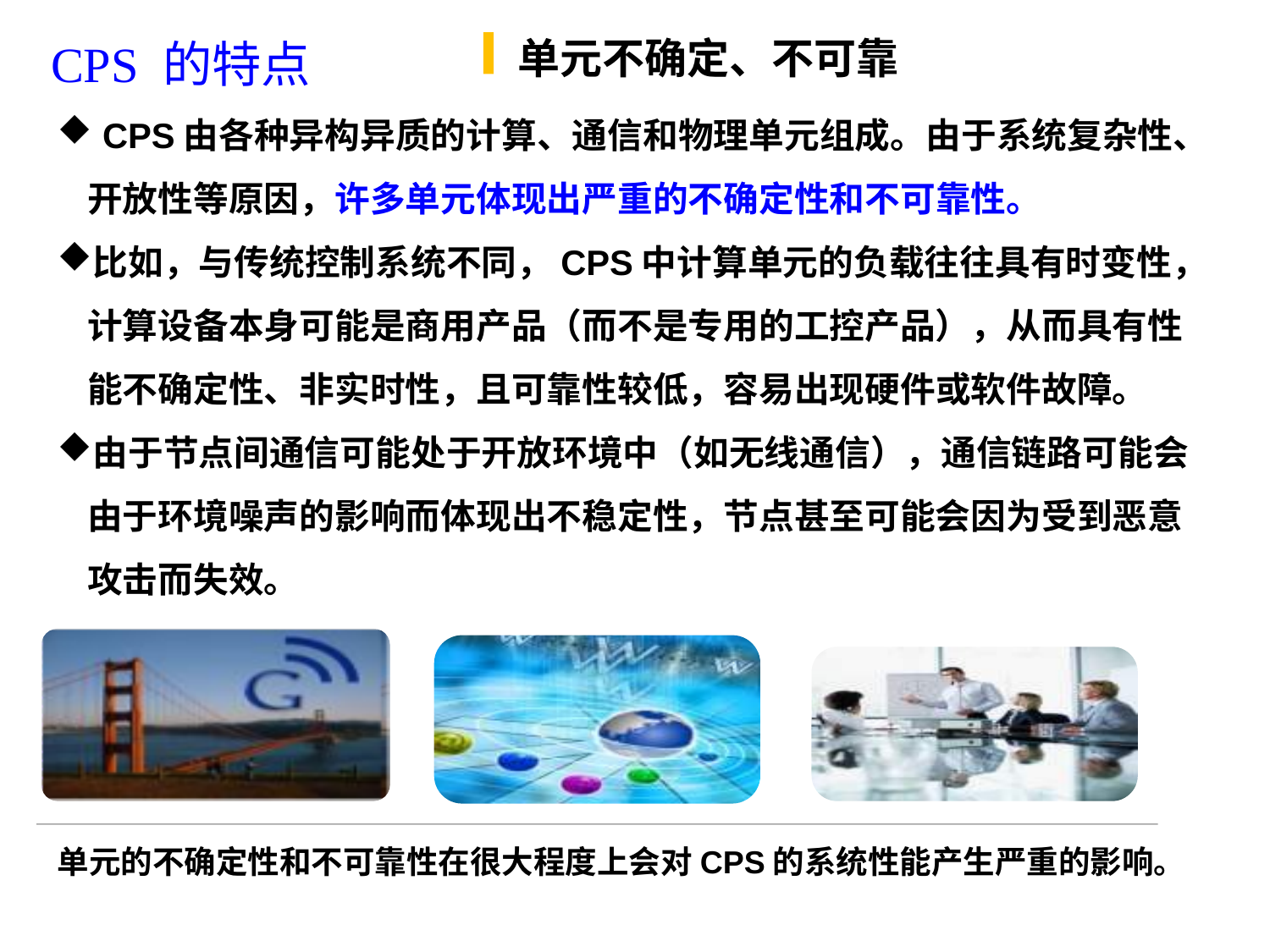

单元不确定、不可靠
CPS 的特点

 CPS由各种异构异质的计算、通信和物理单元组成。由于系统复杂性、开放性等原因，许多单元体现出严重的不确定性和不可靠性。
比如，与传统控制系统不同，CPS中计算单元的负载往往具有时变性，计算设备本身可能是商用产品（而不是专用的工控产品），从而具有性能不确定性、非实时性，且可靠性较低，容易出现硬件或软件故障。
由于节点间通信可能处于开放环境中（如无线通信），通信链路可能会由于环境噪声的影响而体现出不稳定性，节点甚至可能会因为受到恶意攻击而失效。

单元的不确定性和不可靠性在很大程度上会对CPS的系统性能产生严重的影响。